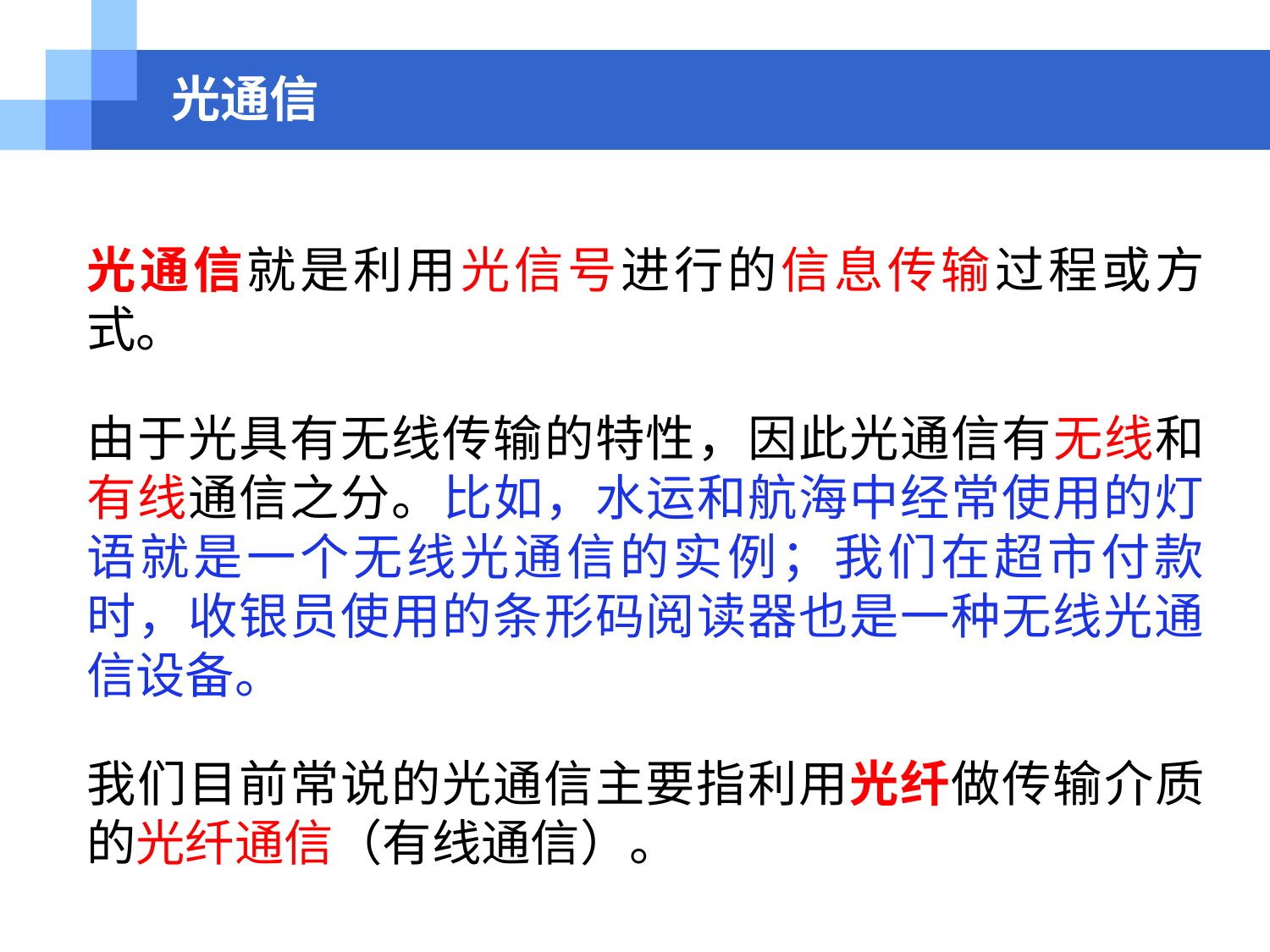

# 光通信
光通信就是利用光信号进行的信息传输过程或方式。
由于光具有无线传输的特性，因此光通信有无线和有线通信之分。比如，水运和航海中经常使用的灯语就是一个无线光通信的实例；我们在超市付款时，收银员使用的条形码阅读器也是一种无线光通信设备。
我们目前常说的光通信主要指利用光纤做传输介质的光纤通信（有线通信）。